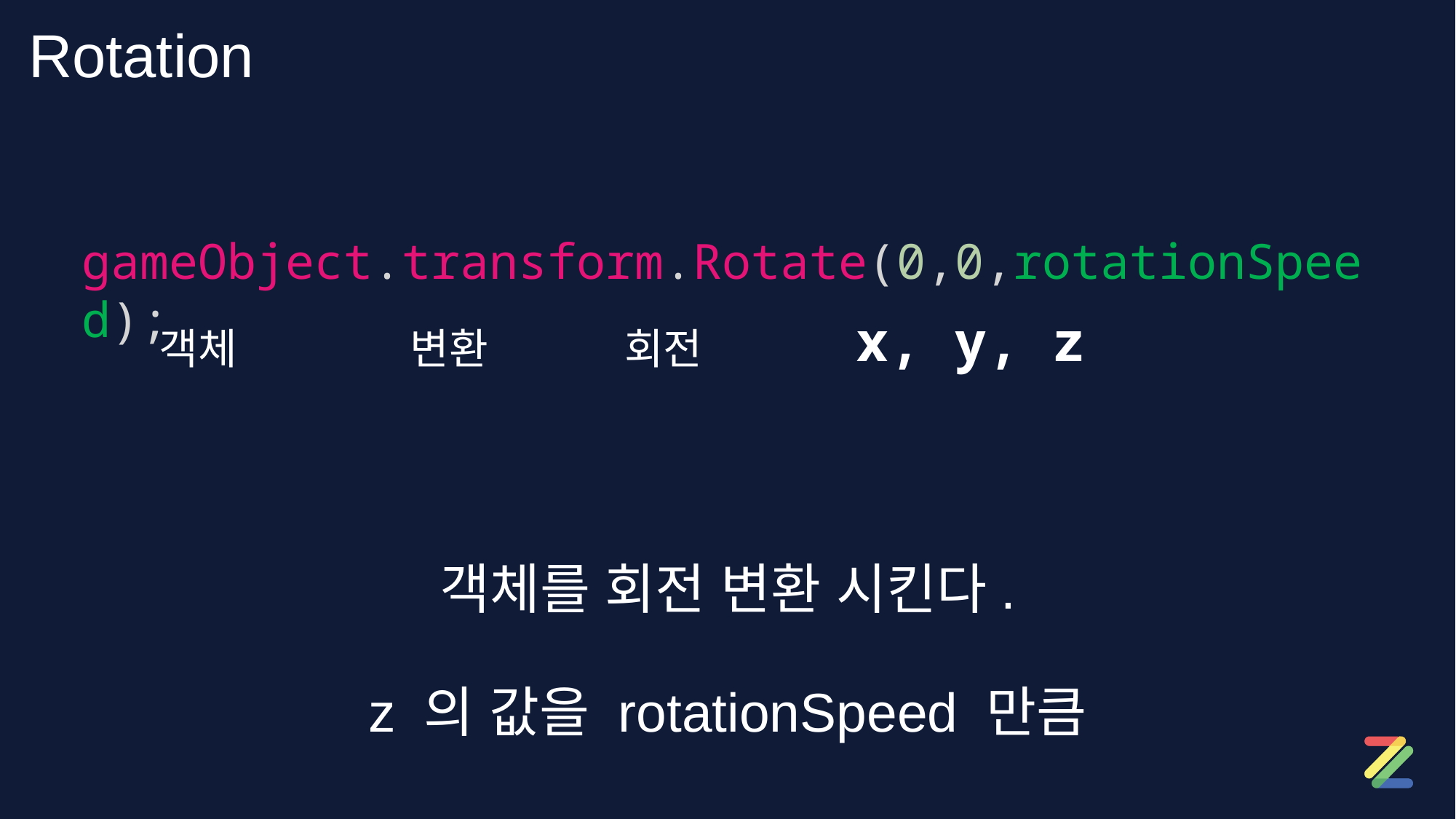

# Rotation
gameObject.transform.Rotate(0,0,rotationSpeed);
x, y, z
객체
변환
회전
객체를 회전 변환 시킨다.
z 의 값을 rotationSpeed 만큼